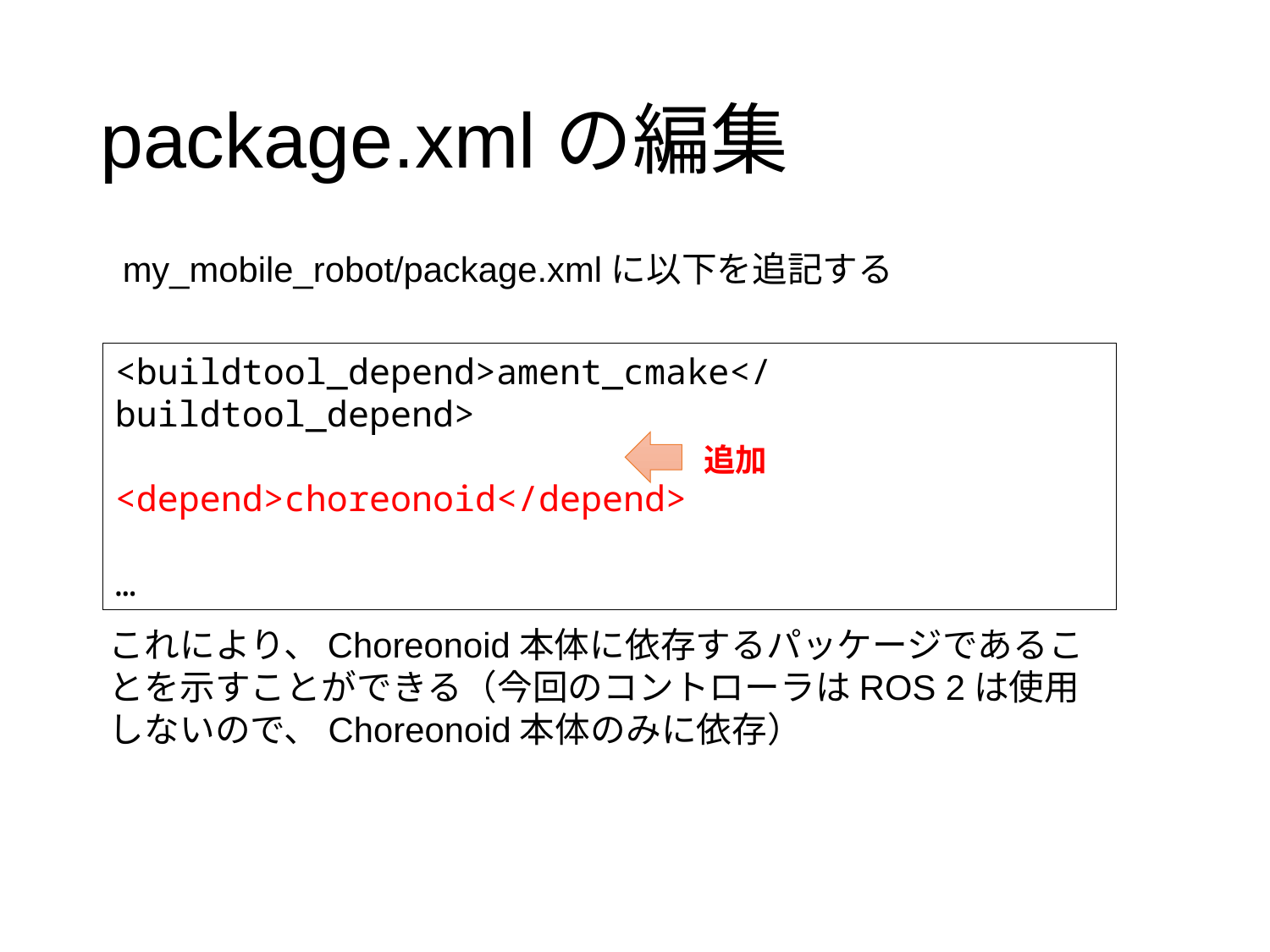

# package.xmlの編集
my_mobile_robot/package.xmlに以下を追記する
<buildtool_depend>ament_cmake</buildtool_depend>

<depend>choreonoid</depend>

…

追加
これにより、Choreonoid本体に依存するパッケージであることを示すことができる（今回のコントローラはROS 2は使用しないので、Choreonoid本体のみに依存）